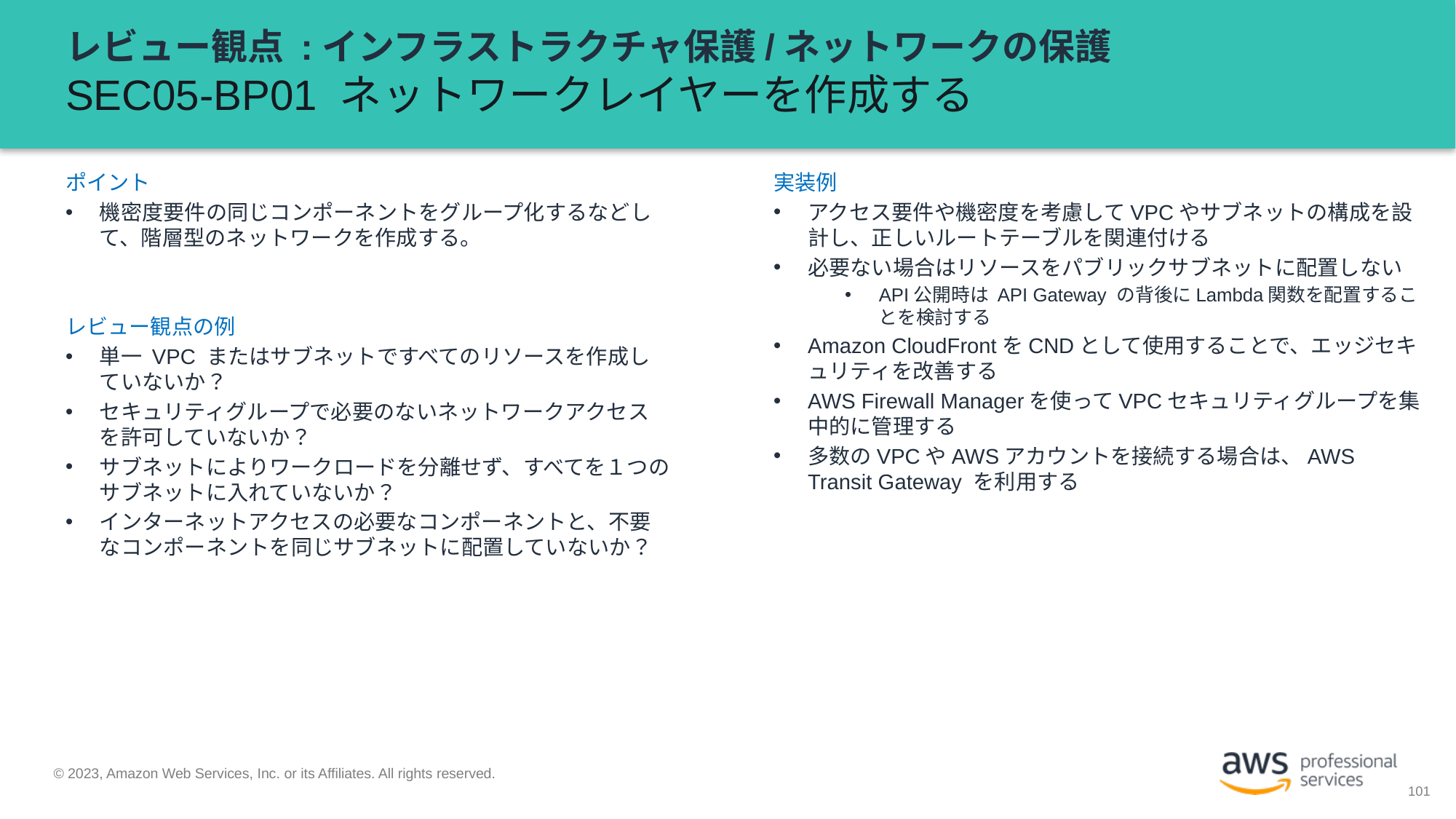

# レビュー観点 :インフラストラクチャ保護/ネットワークの保護 SEC05-BP01 ネットワークレイヤーを作成する
実装例
アクセス要件や機密度を考慮してVPCやサブネットの構成を設計し、正しいルートテーブルを関連付ける
必要ない場合はリソースをパブリックサブネットに配置しない
API公開時は API Gateway の背後にLambda関数を配置することを検討する
Amazon CloudFrontをCNDとして使用することで、エッジセキュリティを改善する
AWS Firewall Managerを使ってVPCセキュリティグループを集中的に管理する
多数のVPCやAWSアカウントを接続する場合は、AWS Transit Gateway を利用する

ポイント
機密度要件の同じコンポーネントをグループ化するなどして、階層型のネットワークを作成する。

レビュー観点の例
単一 VPC またはサブネットですべてのリソースを作成していないか？
セキュリティグループで必要のないネットワークアクセスを許可していないか？
サブネットによりワークロードを分離せず、すべてを１つのサブネットに入れていないか？
インターネットアクセスの必要なコンポーネントと、不要なコンポーネントを同じサブネットに配置していないか？